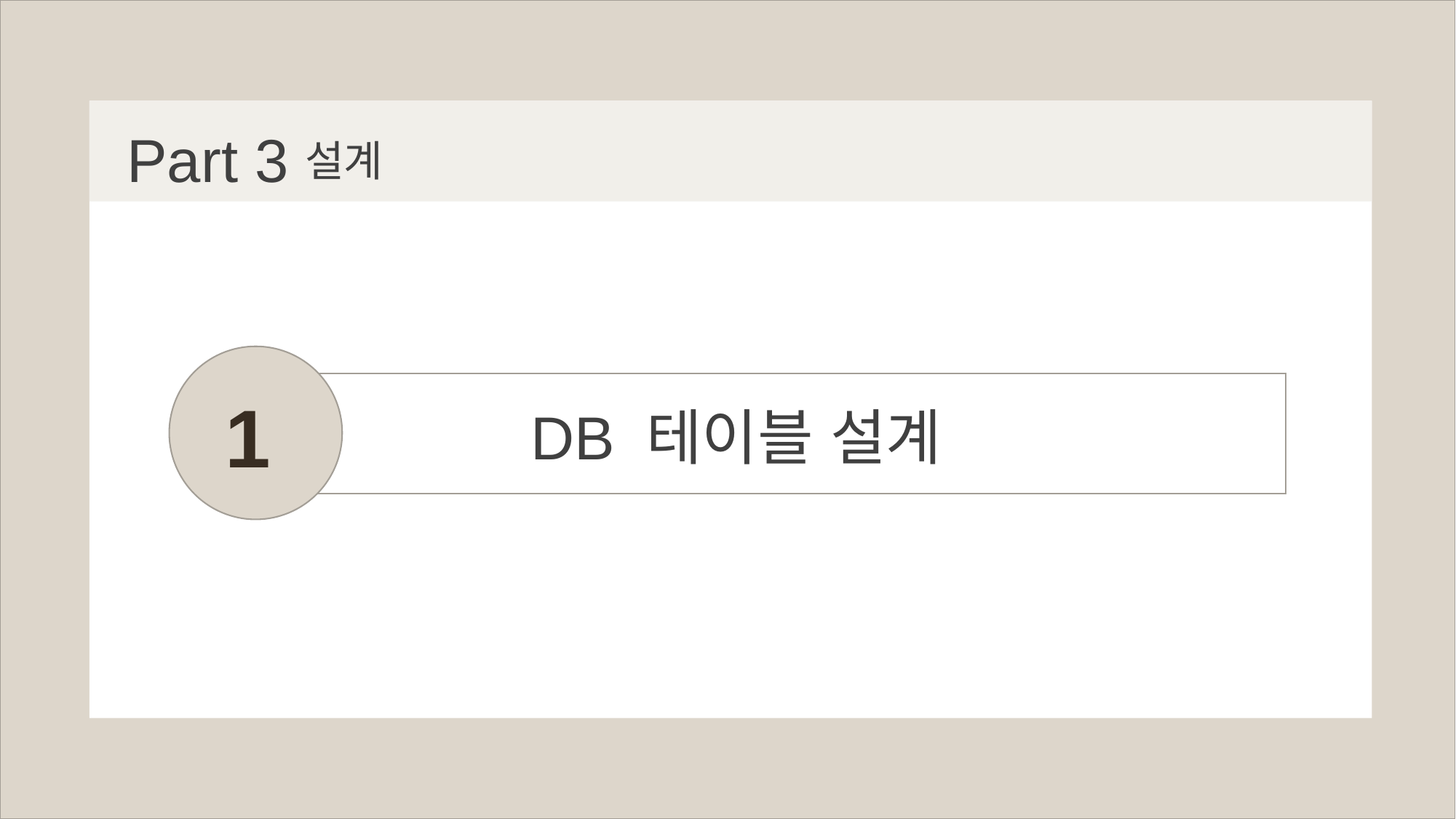

Part 3
설계

1
DB 테이블 설계